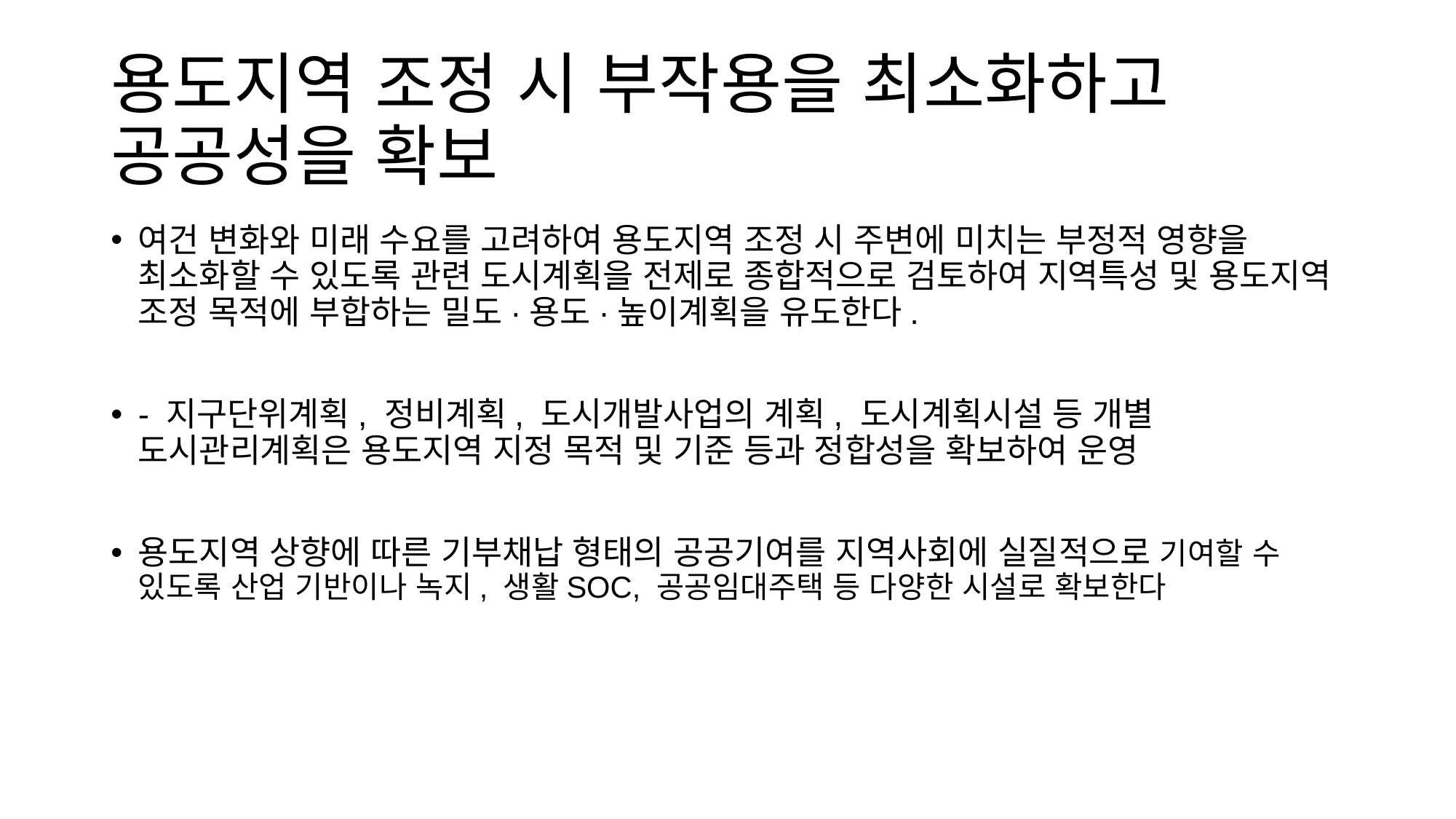

# 용도지역 조정 시 부작용을 최소화하고 공공성을 확보
여건 변화와 미래 수요를 고려하여 용도지역 조정 시 주변에 미치는 부정적 영향을 최소화할 수 있도록 관련 도시계획을 전제로 종합적으로 검토하여 지역특성 및 용도지역 조정 목적에 부합하는 밀도·용도·높이계획을 유도한다.

- 지구단위계획, 정비계획, 도시개발사업의 계획, 도시계획시설 등 개별 도시관리계획은 용도지역 지정 목적 및 기준 등과 정합성을 확보하여 운영

용도지역 상향에 따른 기부채납 형태의 공공기여를 지역사회에 실질적으로 기여할 수 있도록 산업 기반이나 녹지, 생활SOC, 공공임대주택 등 다양한 시설로 확보한다